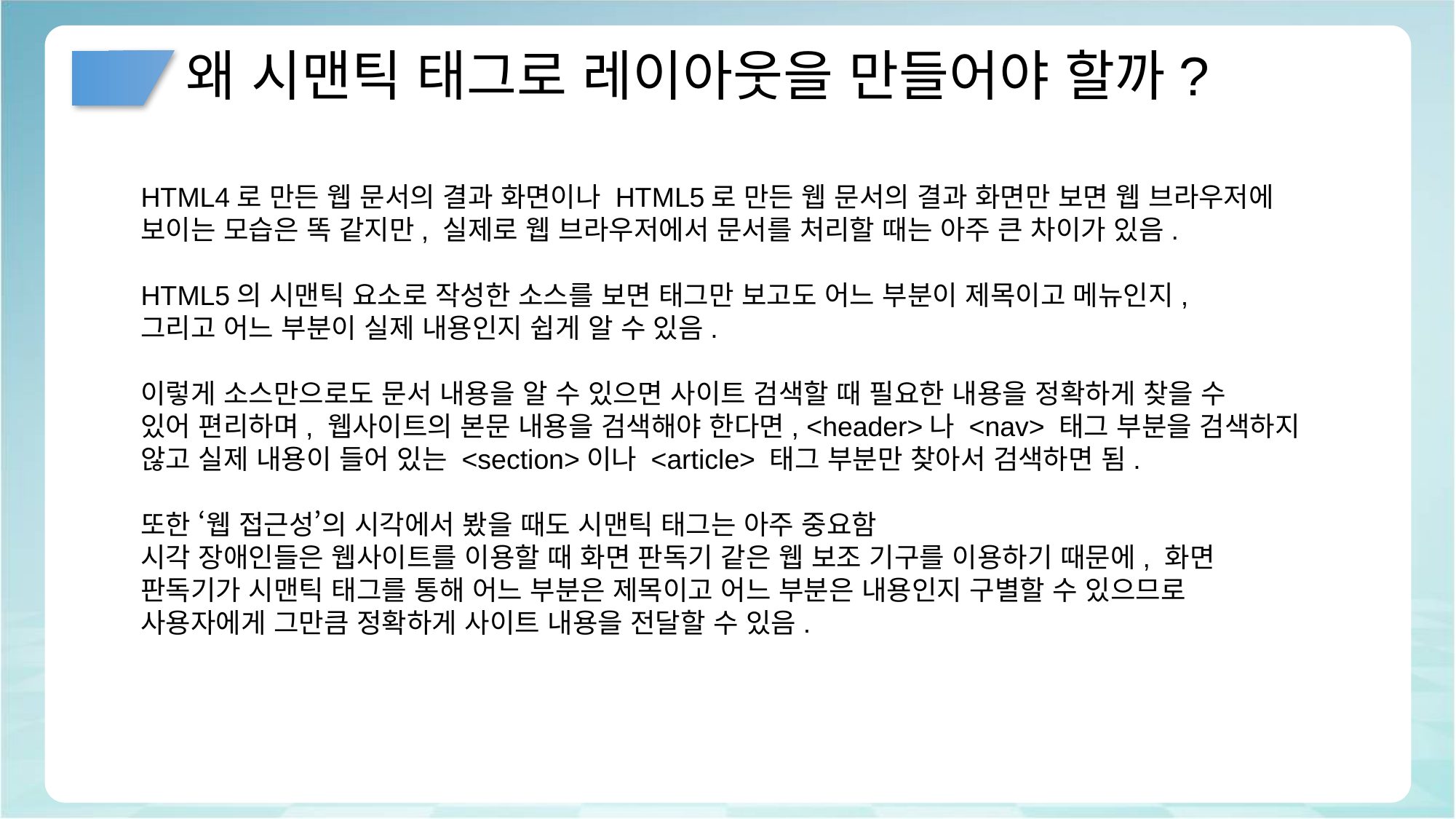

# 왜 시맨틱 태그로 레이아웃을 만들어야 할까?
HTML4로 만든 웹 문서의 결과 화면이나 HTML5로 만든 웹 문서의 결과 화면만 보면 웹 브라우저에
보이는 모습은 똑 같지만, 실제로 웹 브라우저에서 문서를 처리할 때는 아주 큰 차이가 있음.

HTML5의 시맨틱 요소로 작성한 소스를 보면 태그만 보고도 어느 부분이 제목이고 메뉴인지,
그리고 어느 부분이 실제 내용인지 쉽게 알 수 있음.

이렇게 소스만으로도 문서 내용을 알 수 있으면 사이트 검색할 때 필요한 내용을 정확하게 찾을 수
있어 편리하며, 웹사이트의 본문 내용을 검색해야 한다면, <header>나 <nav> 태그 부분을 검색하지
않고 실제 내용이 들어 있는 <section>이나 <article> 태그 부분만 찾아서 검색하면 됨.

또한 ‘웹 접근성’의 시각에서 봤을 때도 시맨틱 태그는 아주 중요함
시각 장애인들은 웹사이트를 이용할 때 화면 판독기 같은 웹 보조 기구를 이용하기 때문에, 화면
판독기가 시맨틱 태그를 통해 어느 부분은 제목이고 어느 부분은 내용인지 구별할 수 있으므로
사용자에게 그만큼 정확하게 사이트 내용을 전달할 수 있음.